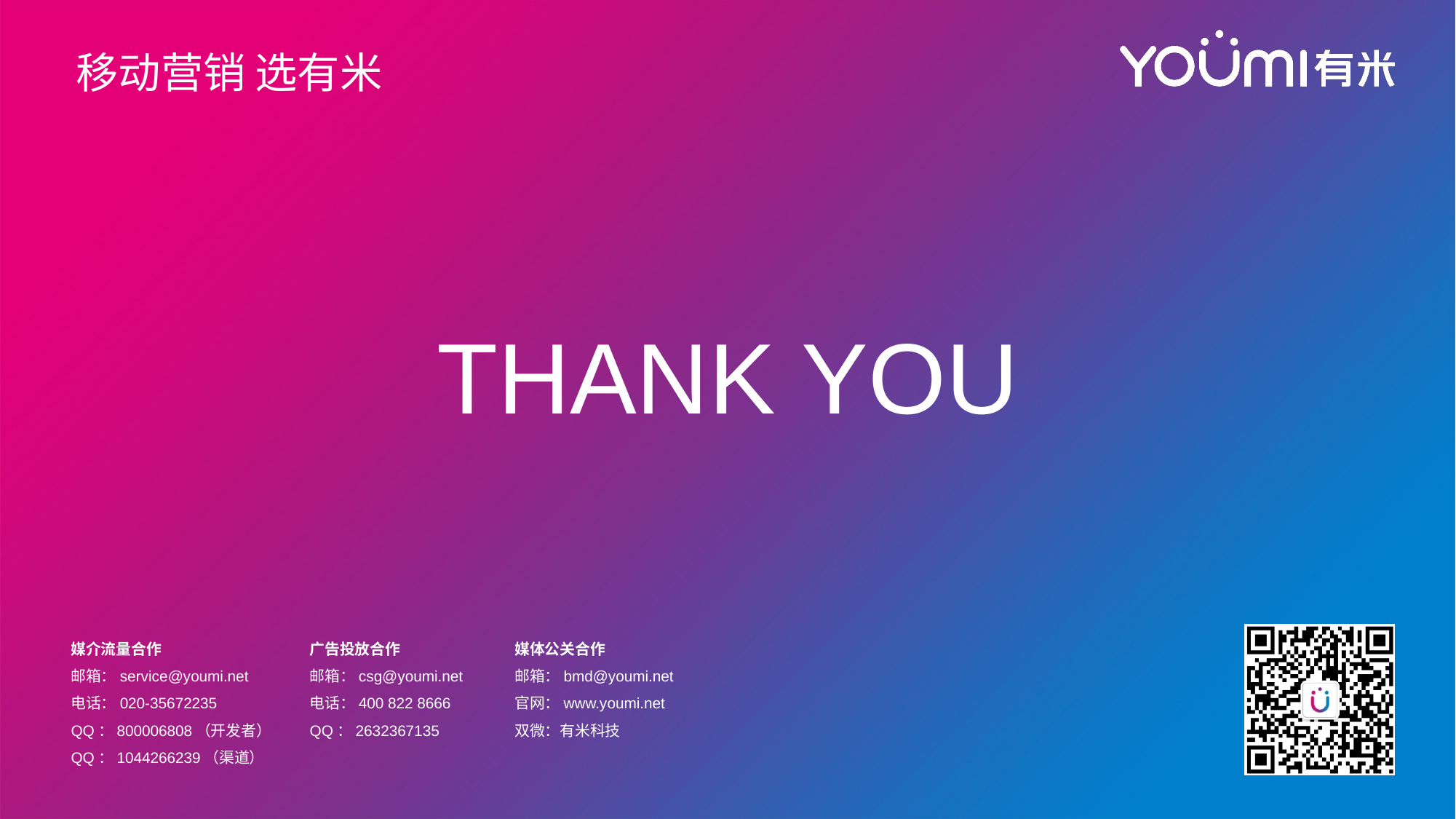

移动营销 选有米
THANK YOU
媒介流量合作
邮箱：service@youmi.net
电话：020-35672235
QQ：800006808（开发者）
QQ：1044266239（渠道）
广告投放合作
邮箱：csg@youmi.net
电话：400 822 8666
QQ：2632367135
媒体公关合作
邮箱：bmd@youmi.net
官网：www.youmi.net
双微：有米科技